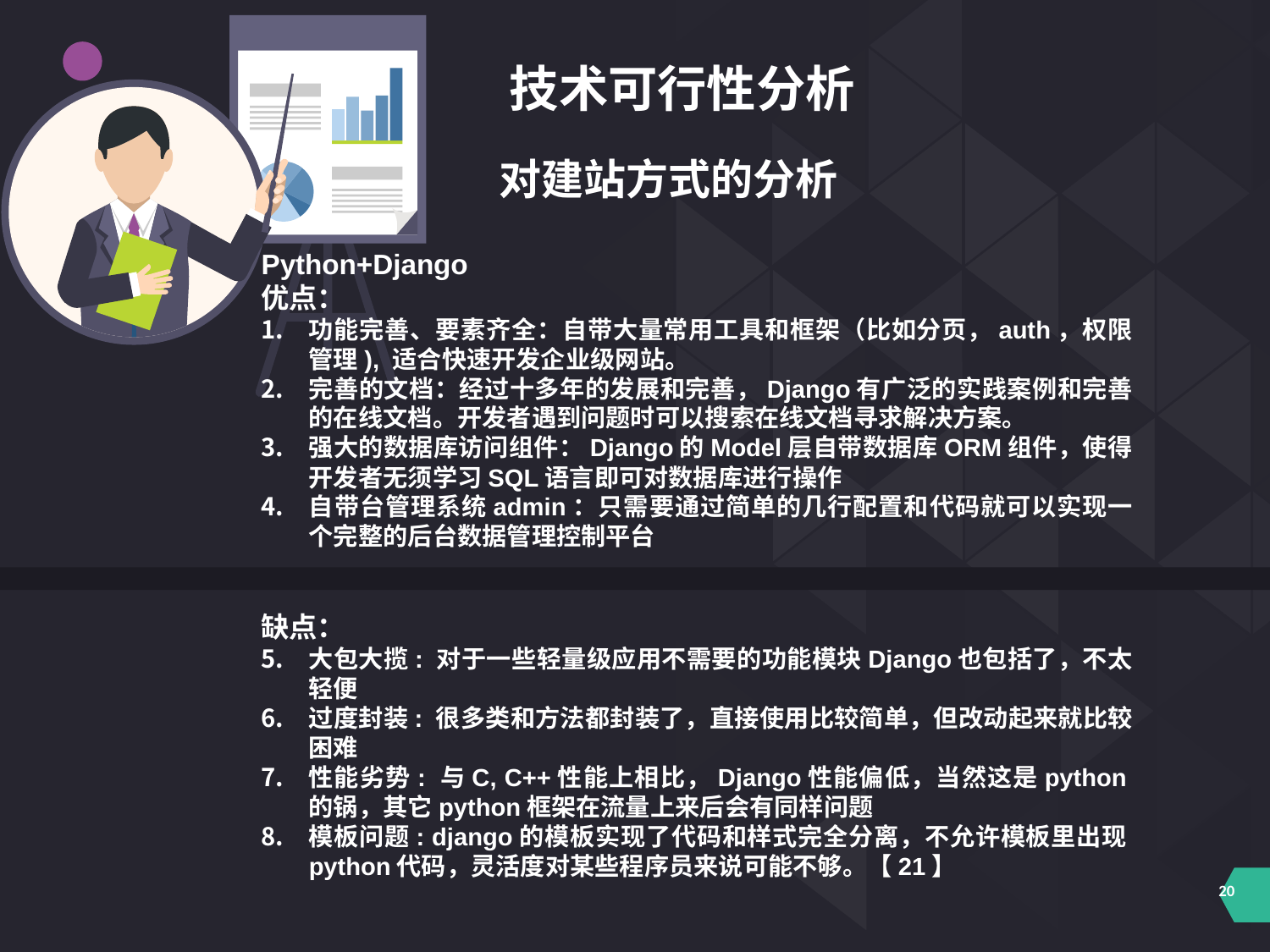

技术可行性分析

对建站方式的分析
Python+Django
优点：
功能完善、要素齐全：自带大量常用工具和框架（比如分页，auth，权限管理), 适合快速开发企业级网站。
完善的文档：经过十多年的发展和完善，Django有广泛的实践案例和完善的在线文档。开发者遇到问题时可以搜索在线文档寻求解决方案。
强大的数据库访问组件：Django的Model层自带数据库ORM组件，使得开发者无须学习SQL语言即可对数据库进行操作
自带台管理系统admin：只需要通过简单的几行配置和代码就可以实现一个完整的后台数据管理控制平台

缺点：
大包大揽: 对于一些轻量级应用不需要的功能模块Django也包括了，不太轻便
过度封装: 很多类和方法都封装了，直接使用比较简单，但改动起来就比较困难
性能劣势: 与C, C++性能上相比，Django性能偏低，当然这是python的锅，其它python框架在流量上来后会有同样问题
模板问题: django的模板实现了代码和样式完全分离，不允许模板里出现python代码，灵活度对某些程序员来说可能不够。【21】